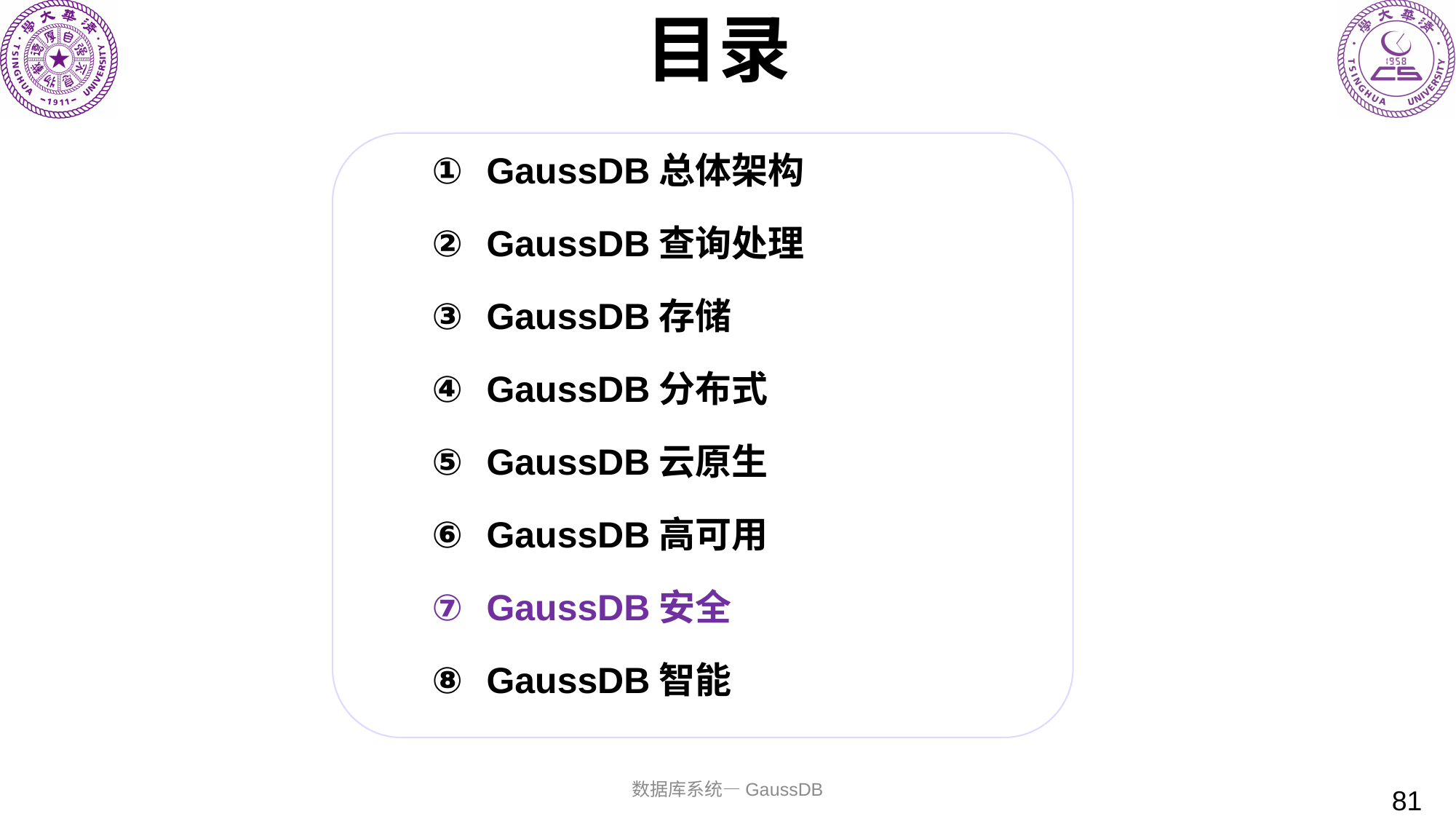

# 目录
GaussDB总体架构
GaussDB查询处理
GaussDB存储
GaussDB分布式
GaussDB云原生
GaussDB高可用
GaussDB安全
GaussDB智能

数据库系统—GaussDB
81